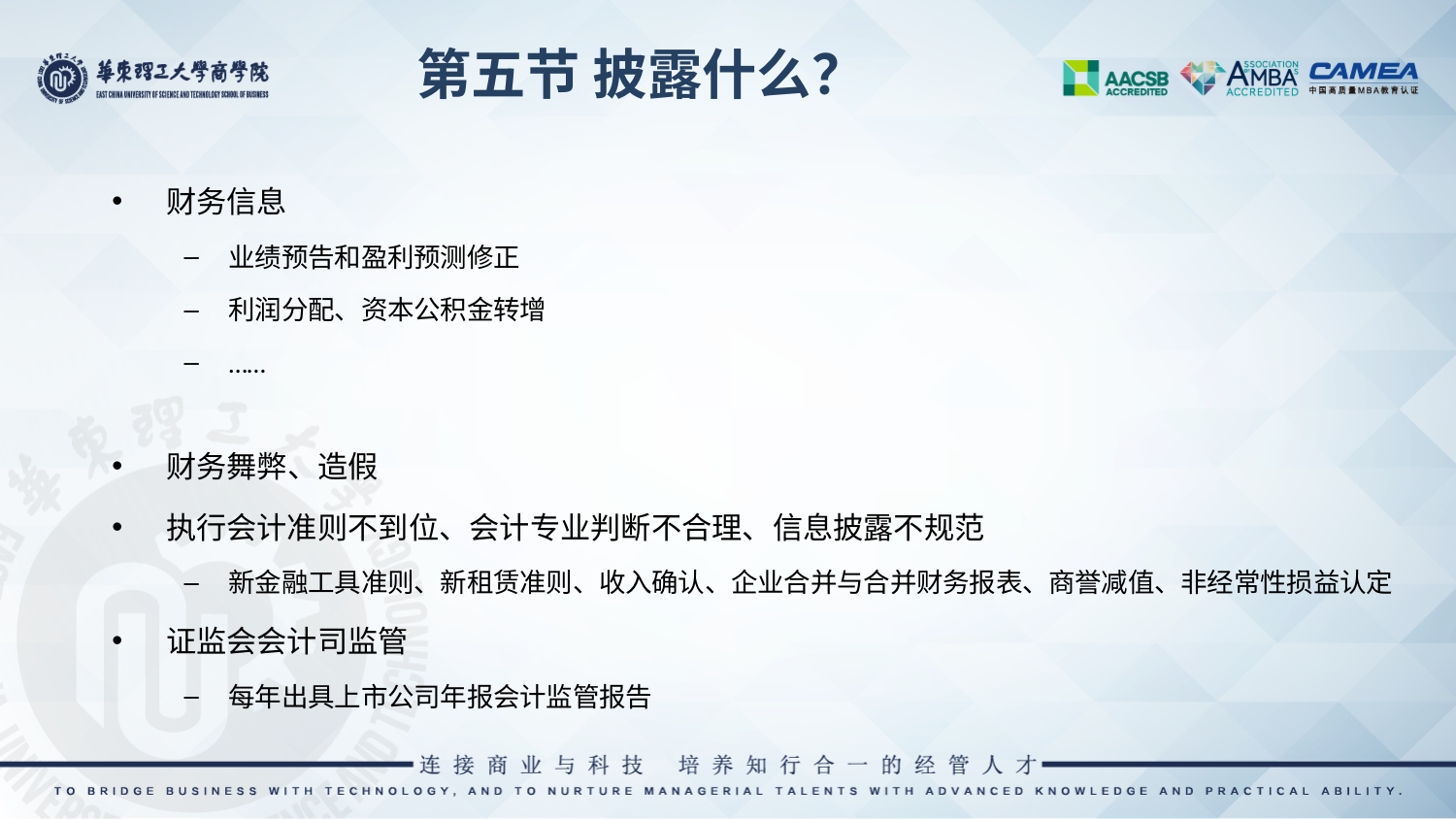

第五节 披露什么？
财务信息
业绩预告和盈利预测修正
利润分配、资本公积金转增
……

财务舞弊、造假
执行会计准则不到位、会计专业判断不合理、信息披露不规范
新金融工具准则、新租赁准则、收入确认、企业合并与合并财务报表、商誉减值、非经常性损益认定
证监会会计司监管
每年出具上市公司年报会计监管报告

29